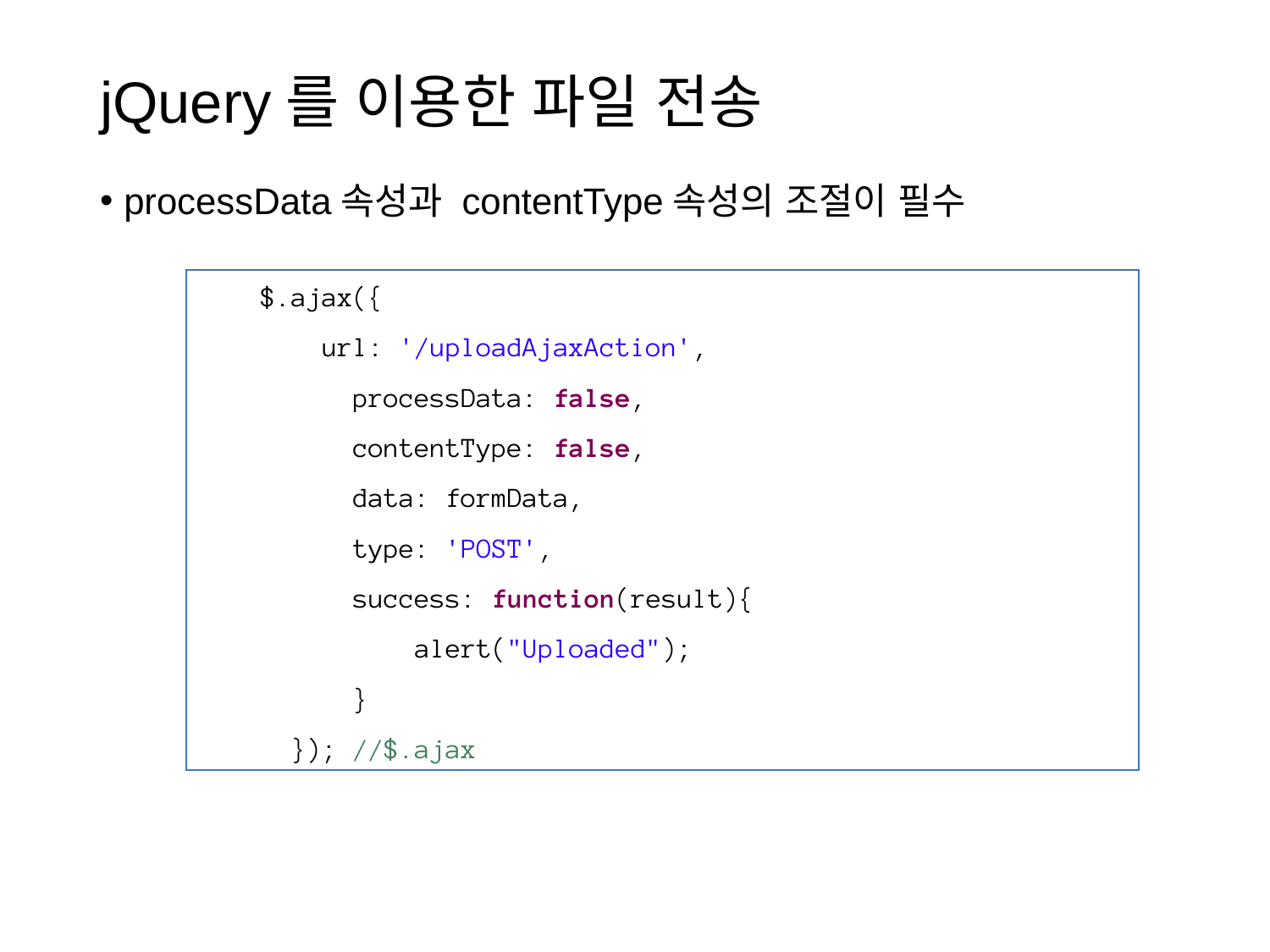

# jQuery를 이용한 파일 전송
processData속성과 contentType속성의 조절이 필수
    $.ajax({
        url: '/uploadAjaxAction',
          processData: false,
          contentType: false,
          data: formData,
          type: 'POST',
          success: function(result){
              alert("Uploaded");
          }
      }); //$.ajax